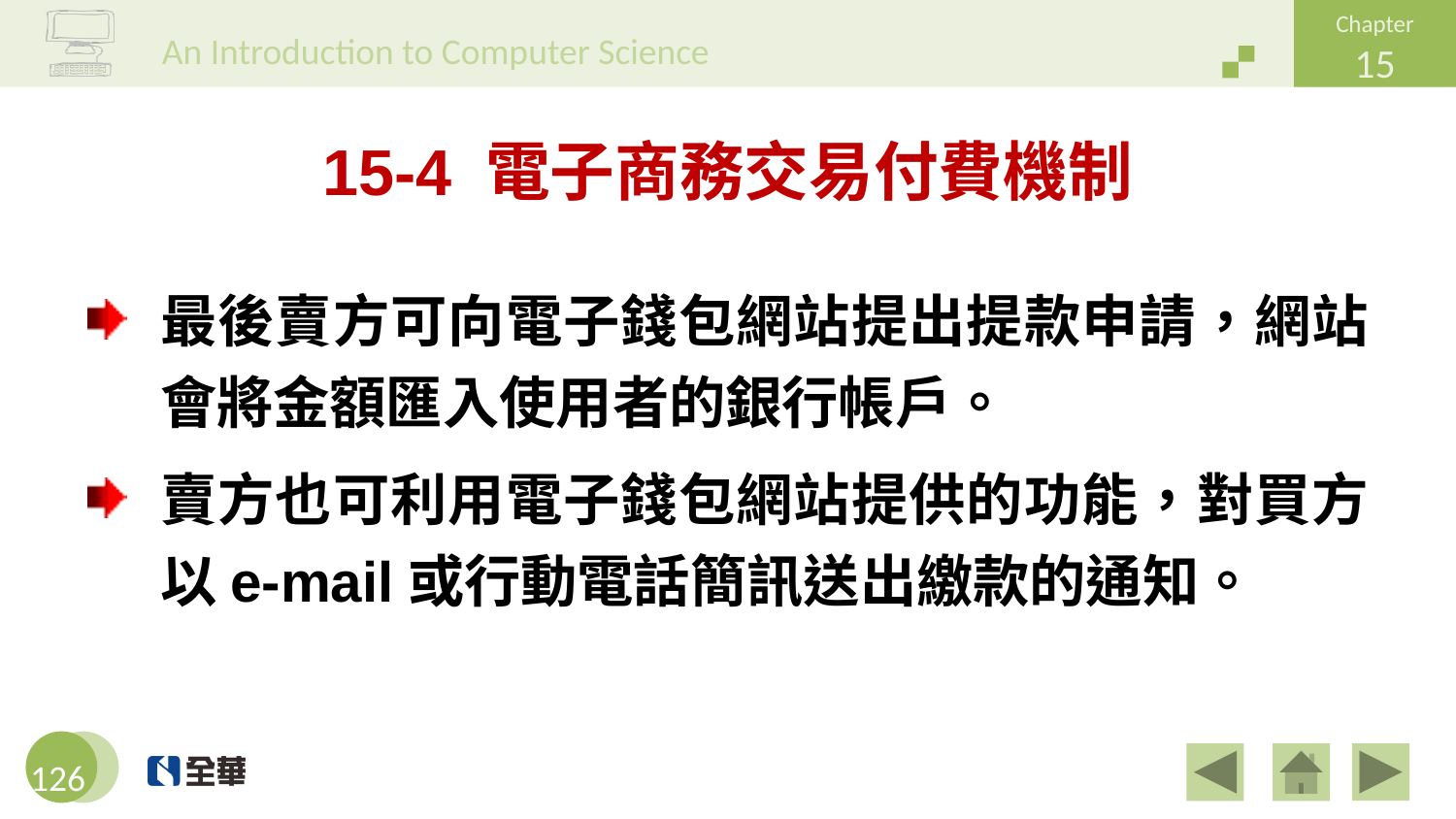

# 15-4 電子商務交易付費機制
最後賣方可向電子錢包網站提出提款申請，網站會將金額匯入使用者的銀行帳戶。
賣方也可利用電子錢包網站提供的功能，對買方以e-mail或行動電話簡訊送出繳款的通知。